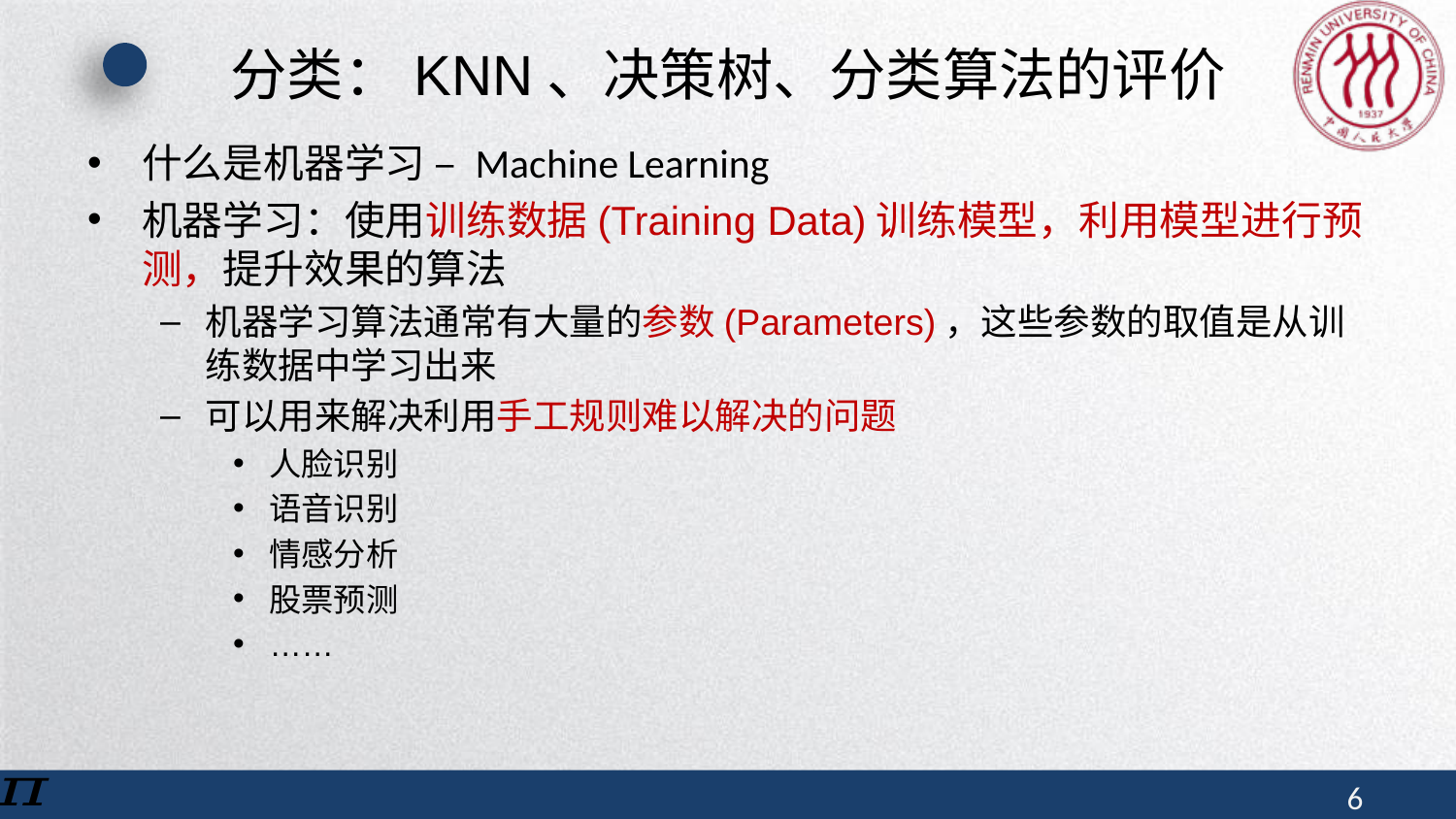

# 分类：KNN、决策树、分类算法的评价
什么是机器学习 – Machine Learning
机器学习：使用训练数据(Training Data)训练模型，利用模型进行预测，提升效果的算法
机器学习算法通常有大量的参数(Parameters)，这些参数的取值是从训练数据中学习出来
可以用来解决利用手工规则难以解决的问题
人脸识别
语音识别
情感分析
股票预测
……